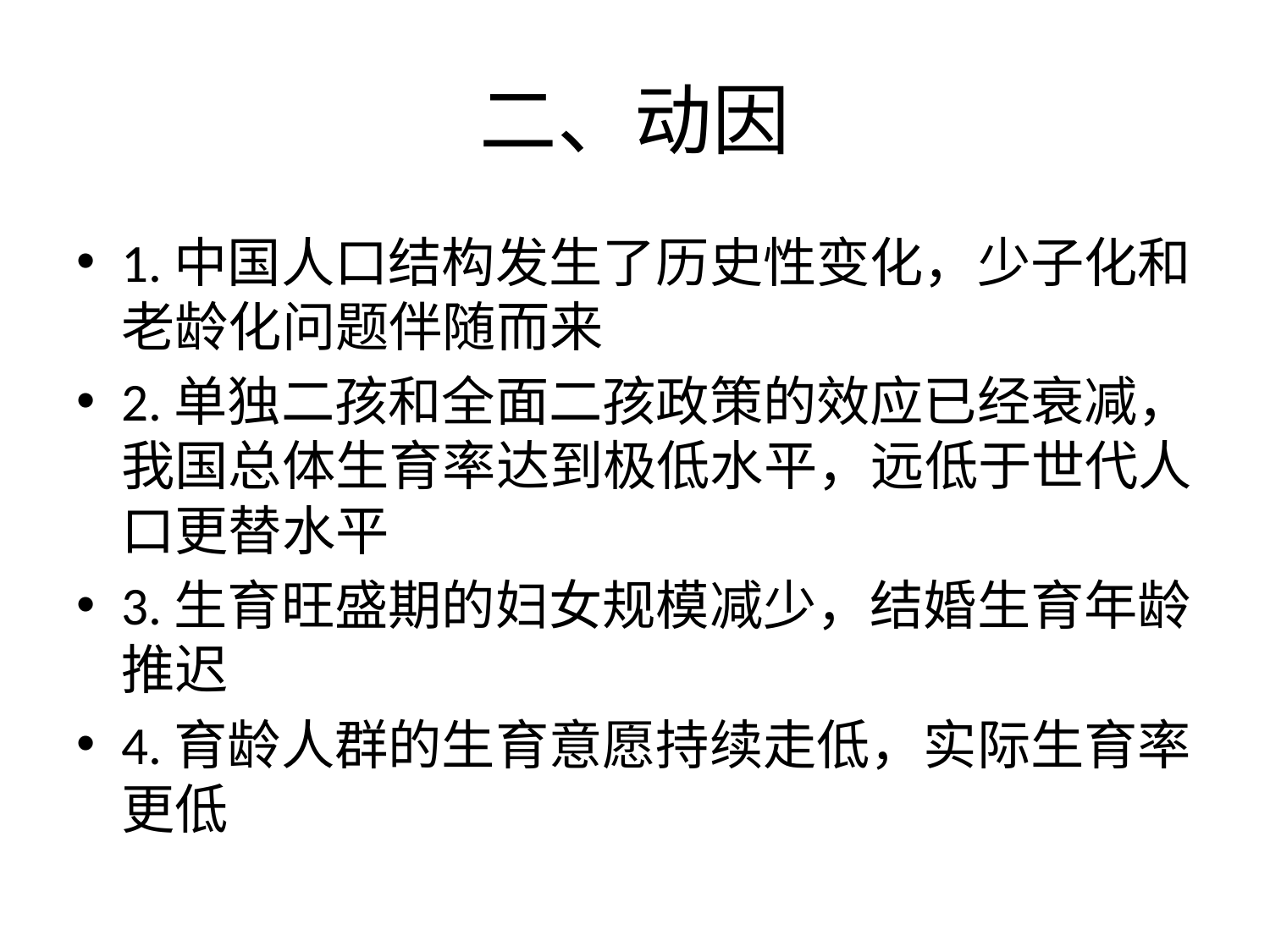

# 二、动因
1.中国人口结构发生了历史性变化，少子化和老龄化问题伴随而来
2.单独二孩和全面二孩政策的效应已经衰减，我国总体生育率达到极低水平，远低于世代人口更替水平
3.生育旺盛期的妇女规模减少，结婚生育年龄推迟
4.育龄人群的生育意愿持续走低，实际生育率更低